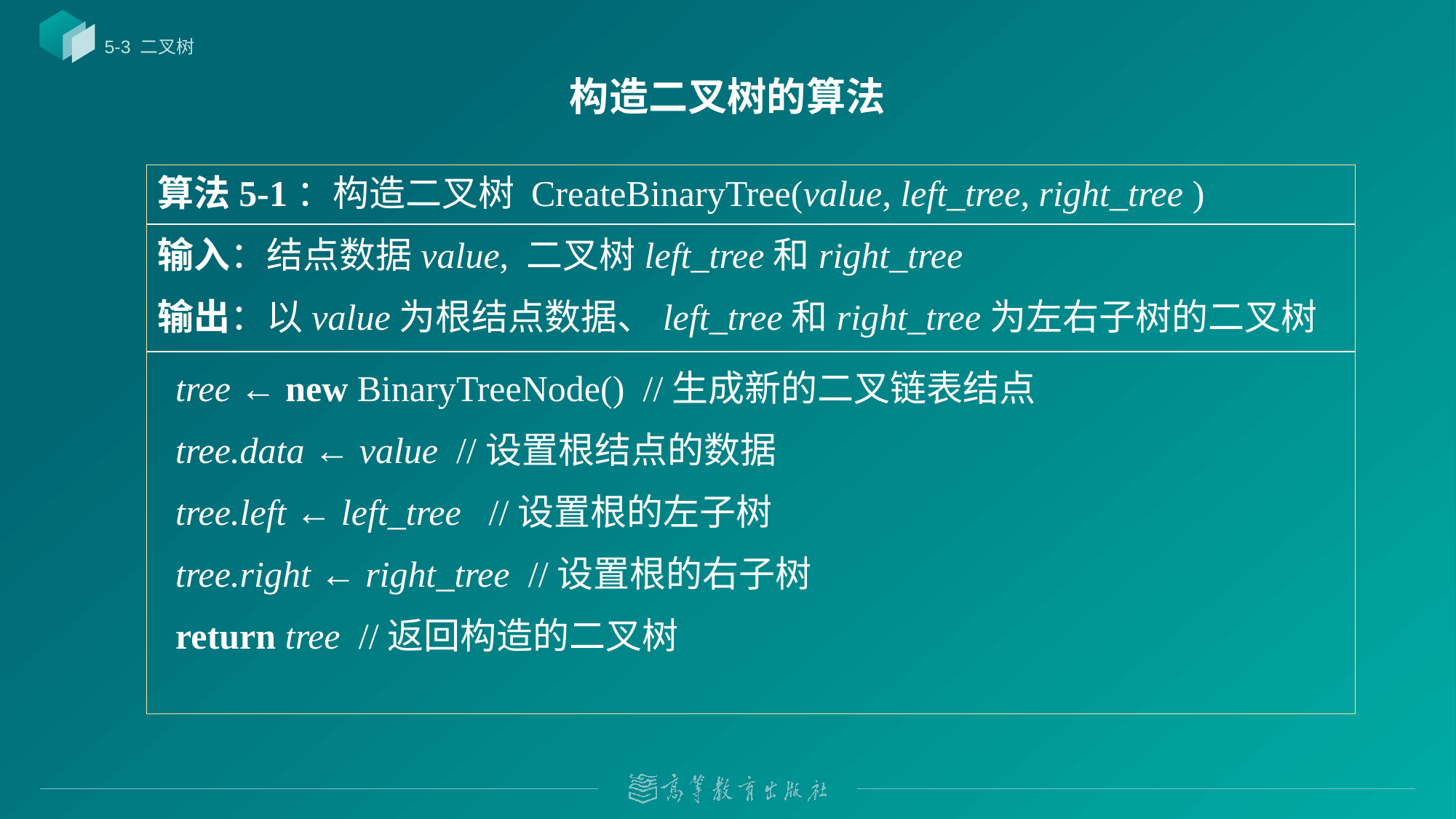

5-3 二叉树
# 构造二叉树的算法
算法5-1：构造二叉树 CreateBinaryTree(value, left_tree, right_tree )
输入：结点数据value, 二叉树left_tree和right_tree
输出：以value为根结点数据、left_tree和right_tree为左右子树的二叉树
  tree ← new BinaryTreeNode()  //生成新的二叉链表结点
  tree.data ← value  //设置根结点的数据
  tree.left ← left_tree   //设置根的左子树
  tree.right ← right_tree  //设置根的右子树
  return tree  //返回构造的二叉树